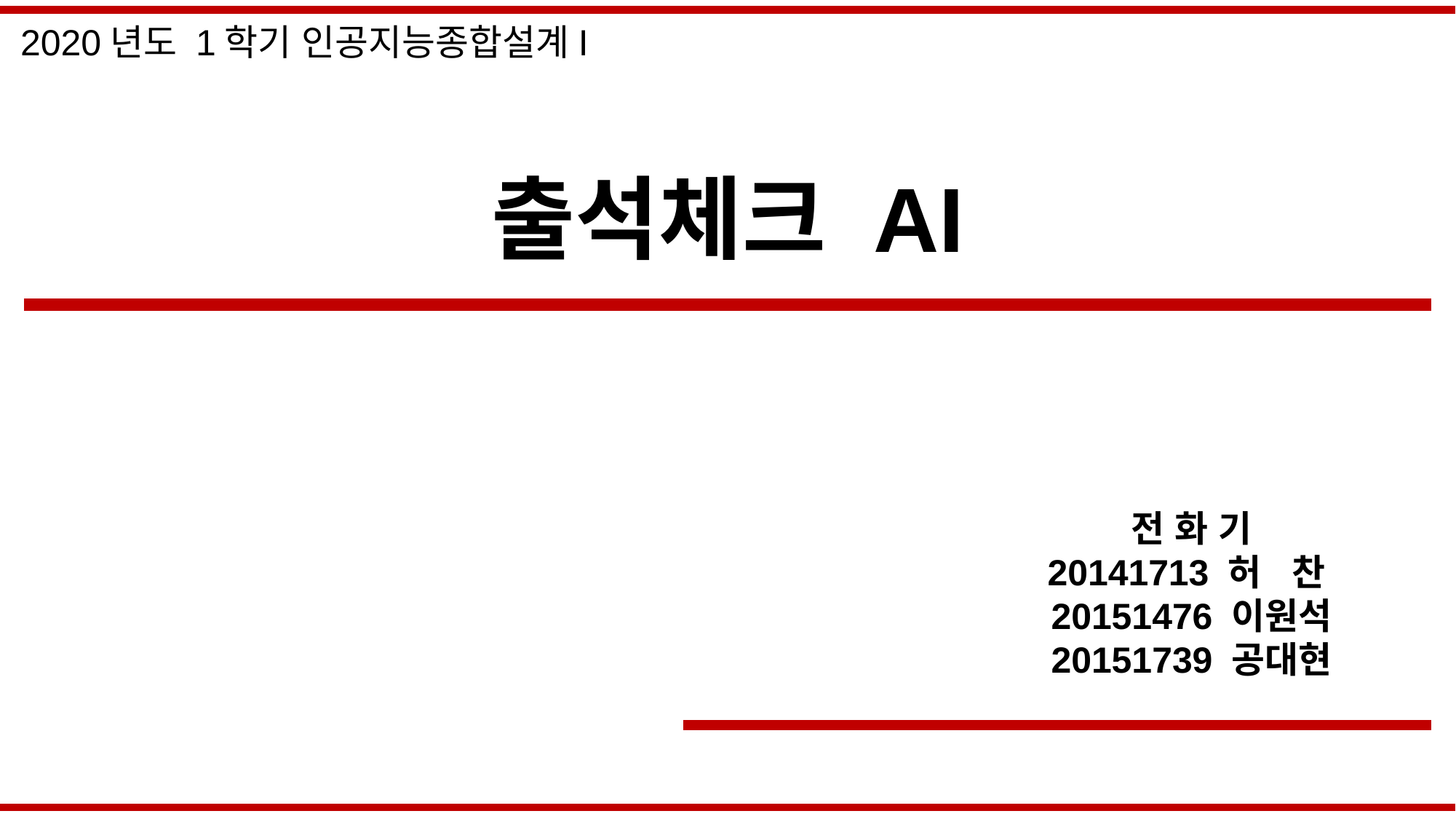

2020년도 1학기 인공지능종합설계I
# 출석체크 AI

전 화 기
20141713 허   찬
20151476 이원석
20151739 공대현